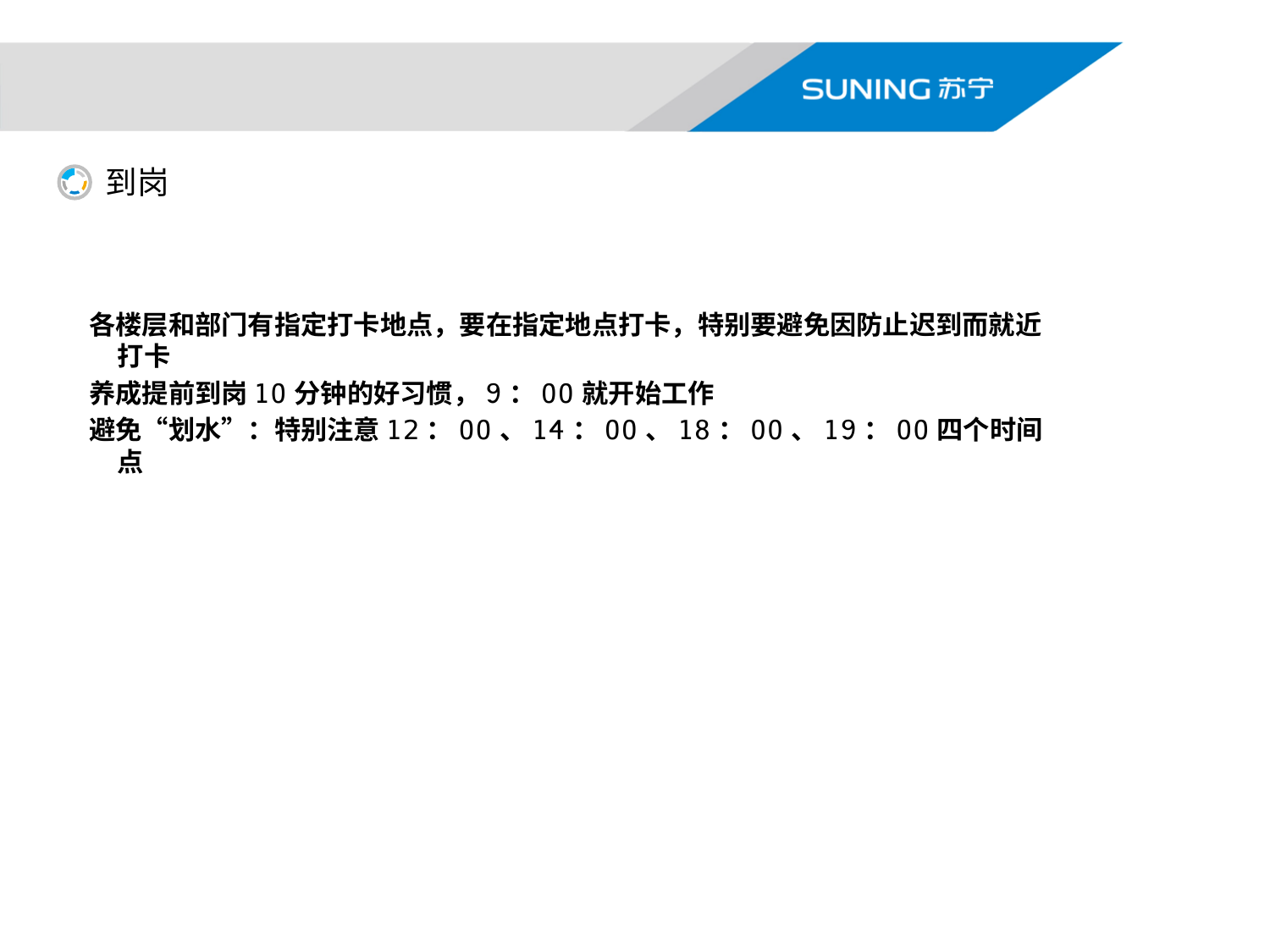

到岗

### Chart

| Category | 列1 |
|---|---|
| 第一季度 | 5.0 |
| 第二季度 | 5.0 |
| 第三季度 | 5.0 |
| 第四季度 | 5.0 |
| 第五基地 | 5.0 |
各楼层和部门有指定打卡地点，要在指定地点打卡，特别要避免因防止迟到而就近打卡
养成提前到岗10分钟的好习惯，9：00就开始工作
避免“划水”：特别注意12：00、14：00、18：00、19：00四个时间点